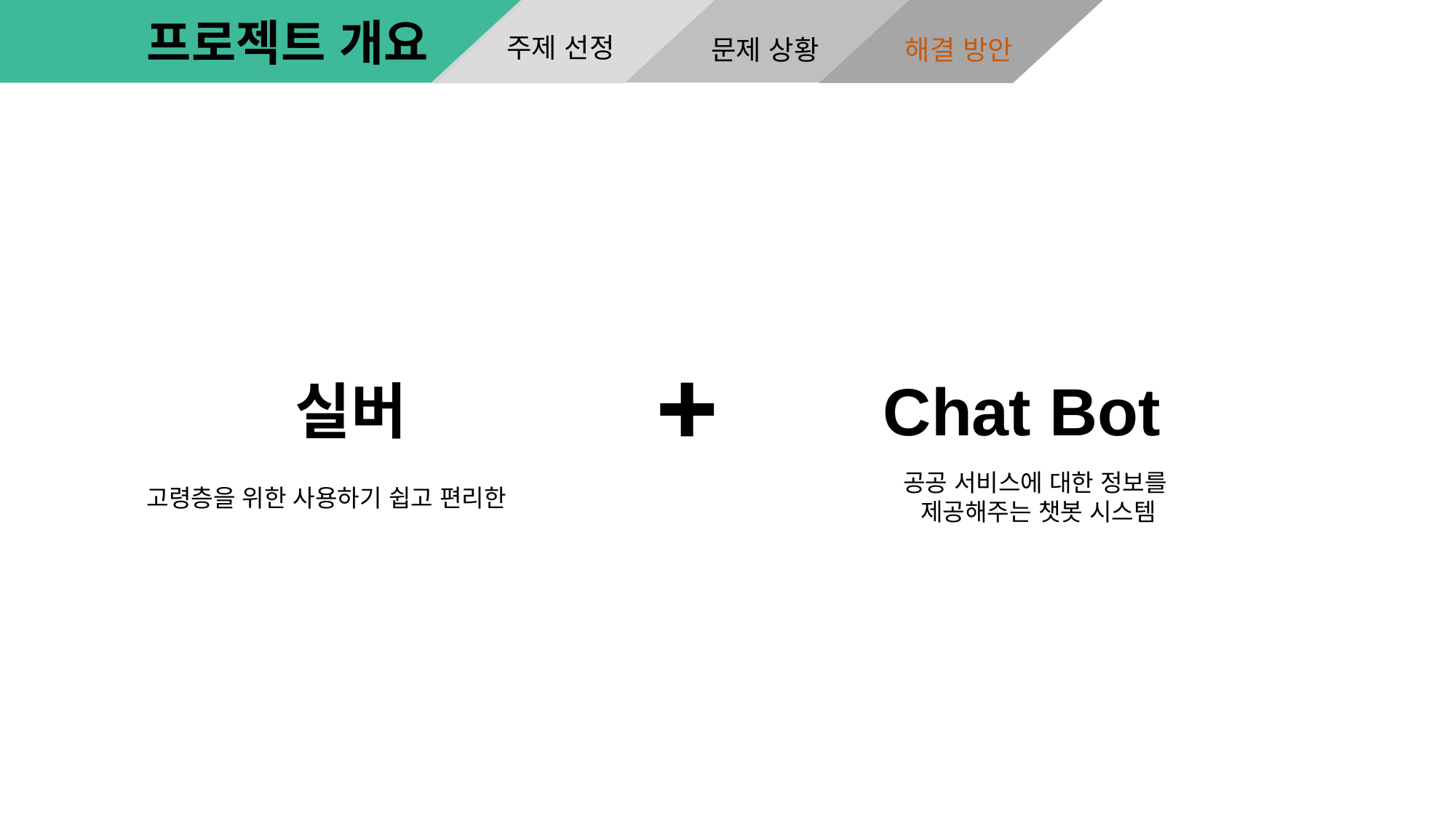

문제 상황

해결 방안

주제 선정
프로젝트 개요
Chat Bot
실버

공공 서비스에 대한 정보를
제공해주는 챗봇 시스템

고령층을 위한 사용하기 쉽고 편리한